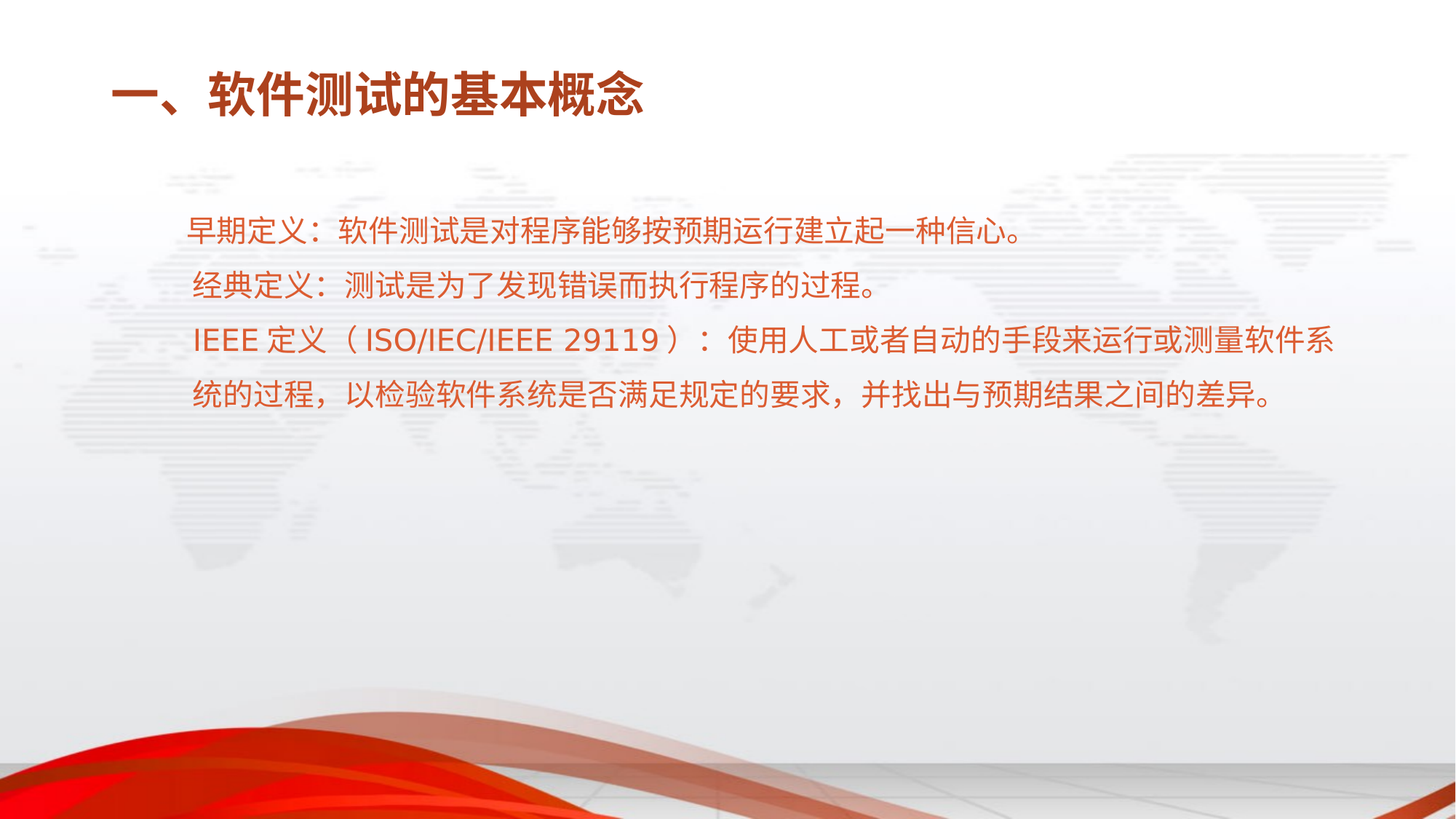

# 一、软件测试的基本概念

  早期定义：软件测试是对程序能够按预期运行建立起一种信心。 
经典定义：测试是为了发现错误而执行程序的过程。 
IEEE定义（ISO/IEC/IEEE 29119）：使用人工或者自动的手段来运行或测量软件系统的过程，以检验软件系统是否满足规定的要求，并找出与预期结果之间的差异。